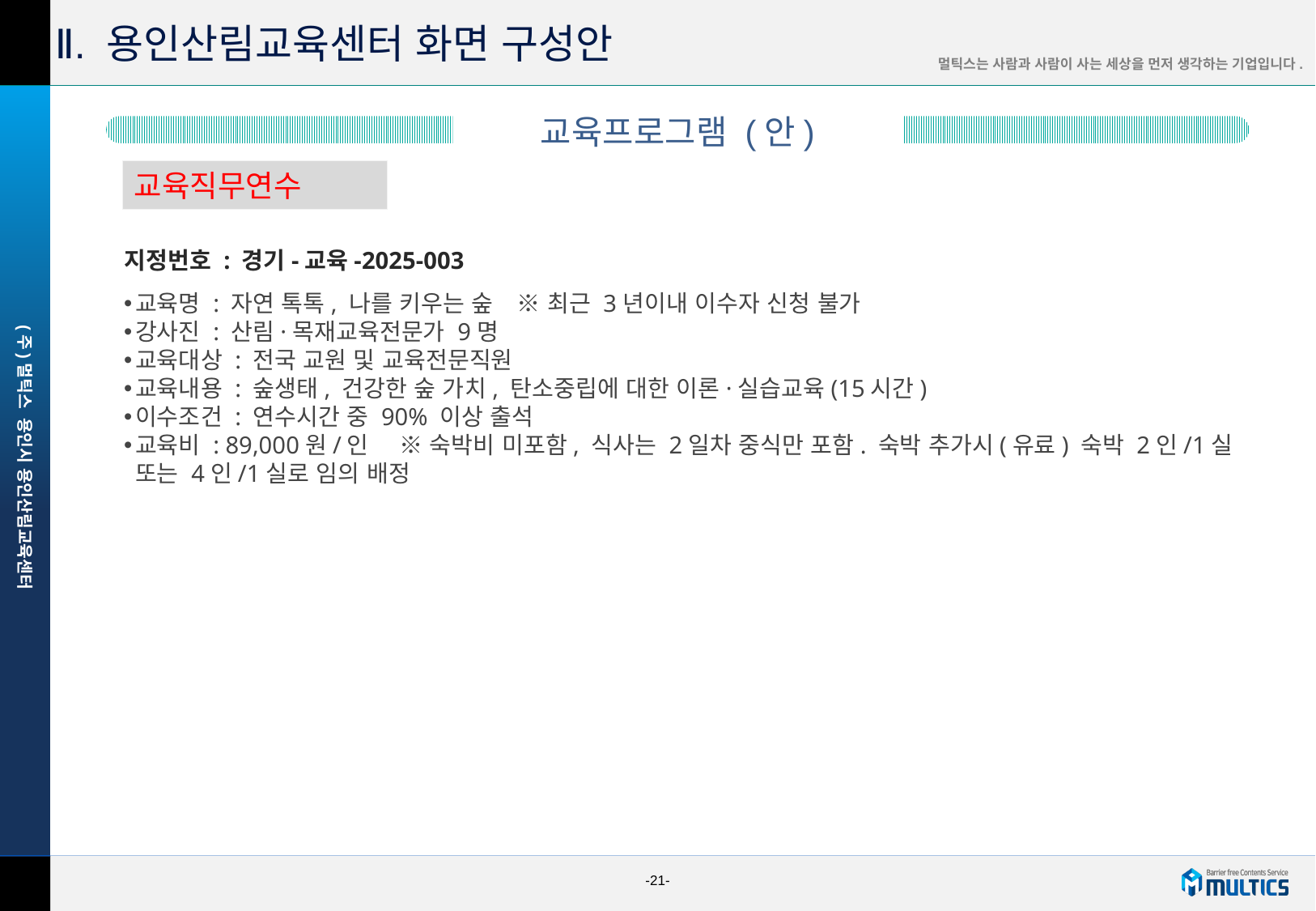

Ⅱ. 용인산림교육센터 화면 구성안
교육프로그램 (안)

교육직무연수
지정번호 : 경기-교육-2025-003
교육명 : 자연 톡톡, 나를 키우는 숲 ※ 최근 3년이내 이수자 신청 불가
강사진 : 산림·목재교육전문가 9명
교육대상 : 전국 교원 및 교육전문직원
교육내용 : 숲생태, 건강한 숲 가치, 탄소중립에 대한 이론·실습교육(15시간)
이수조건 : 연수시간 중 90% 이상 출석
교육비 : 89,000원/인  ※ 숙박비 미포함, 식사는 2일차 중식만 포함. 숙박 추가시(유료) 숙박 2인/1실 또는 4인/1실로 임의 배정